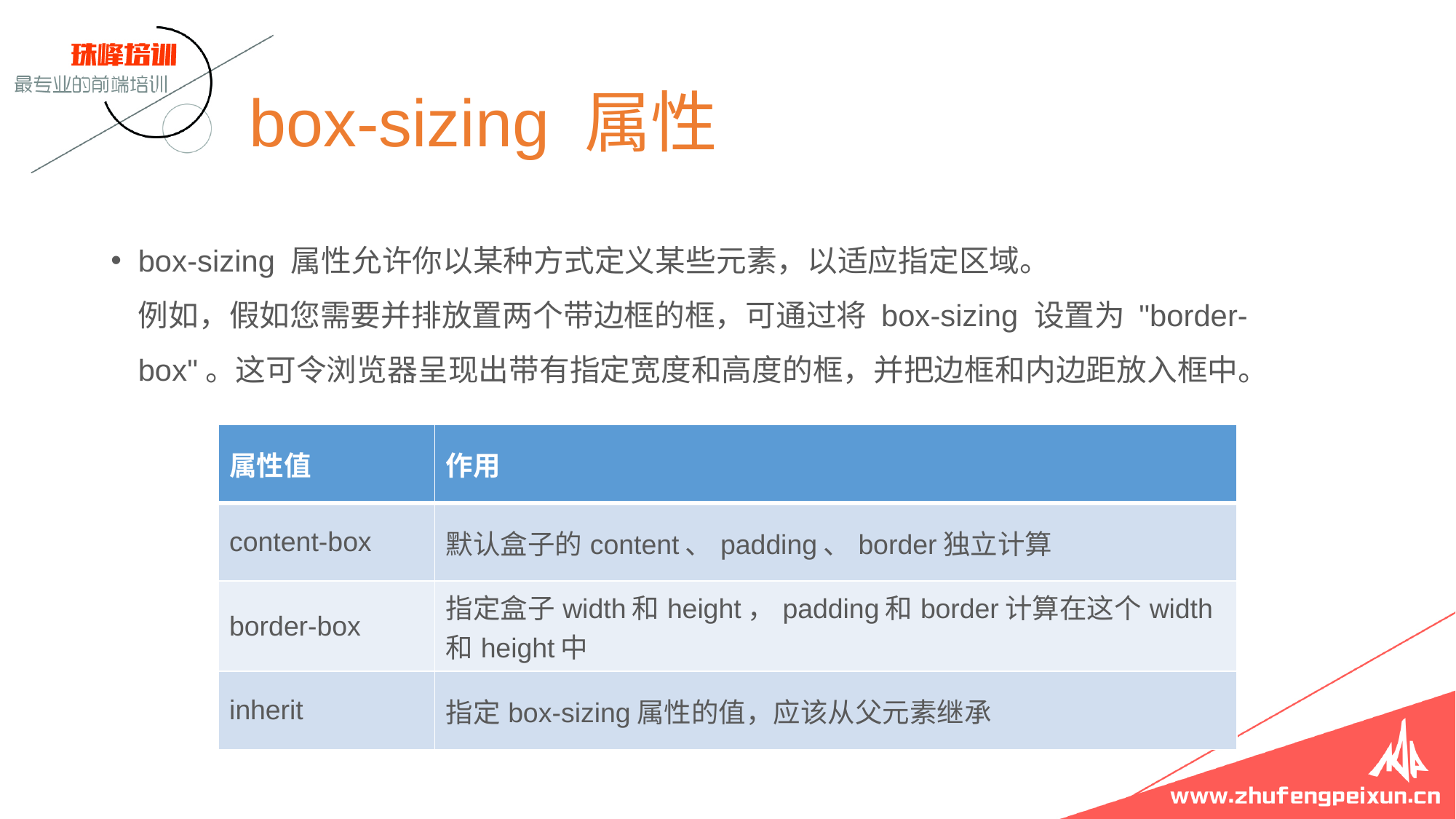

# box-sizing 属性
box-sizing 属性允许你以某种方式定义某些元素，以适应指定区域。
例如，假如您需要并排放置两个带边框的框，可通过将 box-sizing 设置为 "border-box"。这可令浏览器呈现出带有指定宽度和高度的框，并把边框和内边距放入框中。

| 属性值 | 作用 |
| --- | --- |
| content-box | 默认盒子的content、padding、border独立计算 |
| border-box | 指定盒子width和height，padding和border计算在这个width和height中 |
| inherit | 指定box-sizing属性的值，应该从父元素继承 |